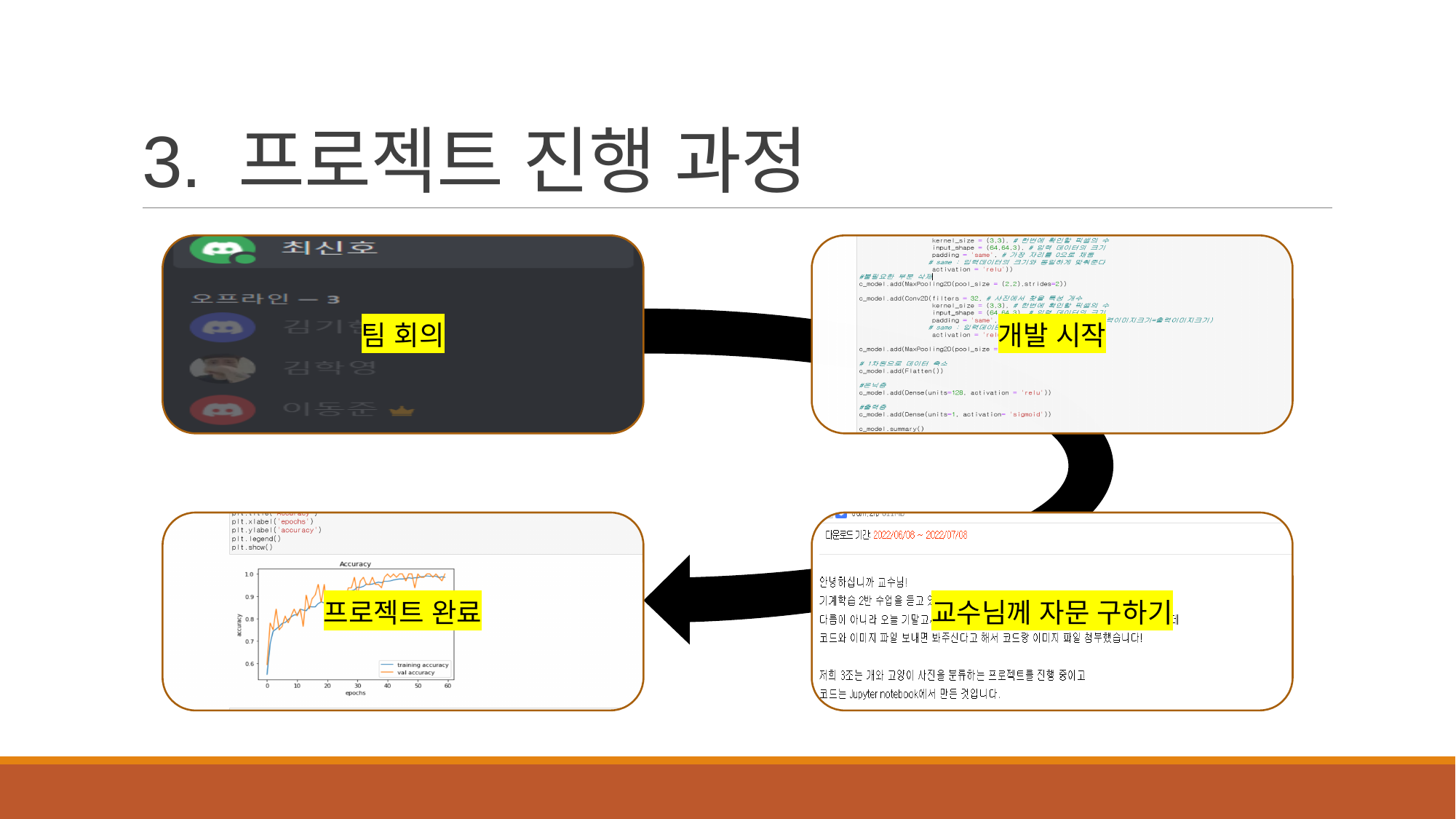

# 3. 프로젝트 진행 과정
팀 회의
개발 시작
프로젝트 완료
교수님께 자문 구하기